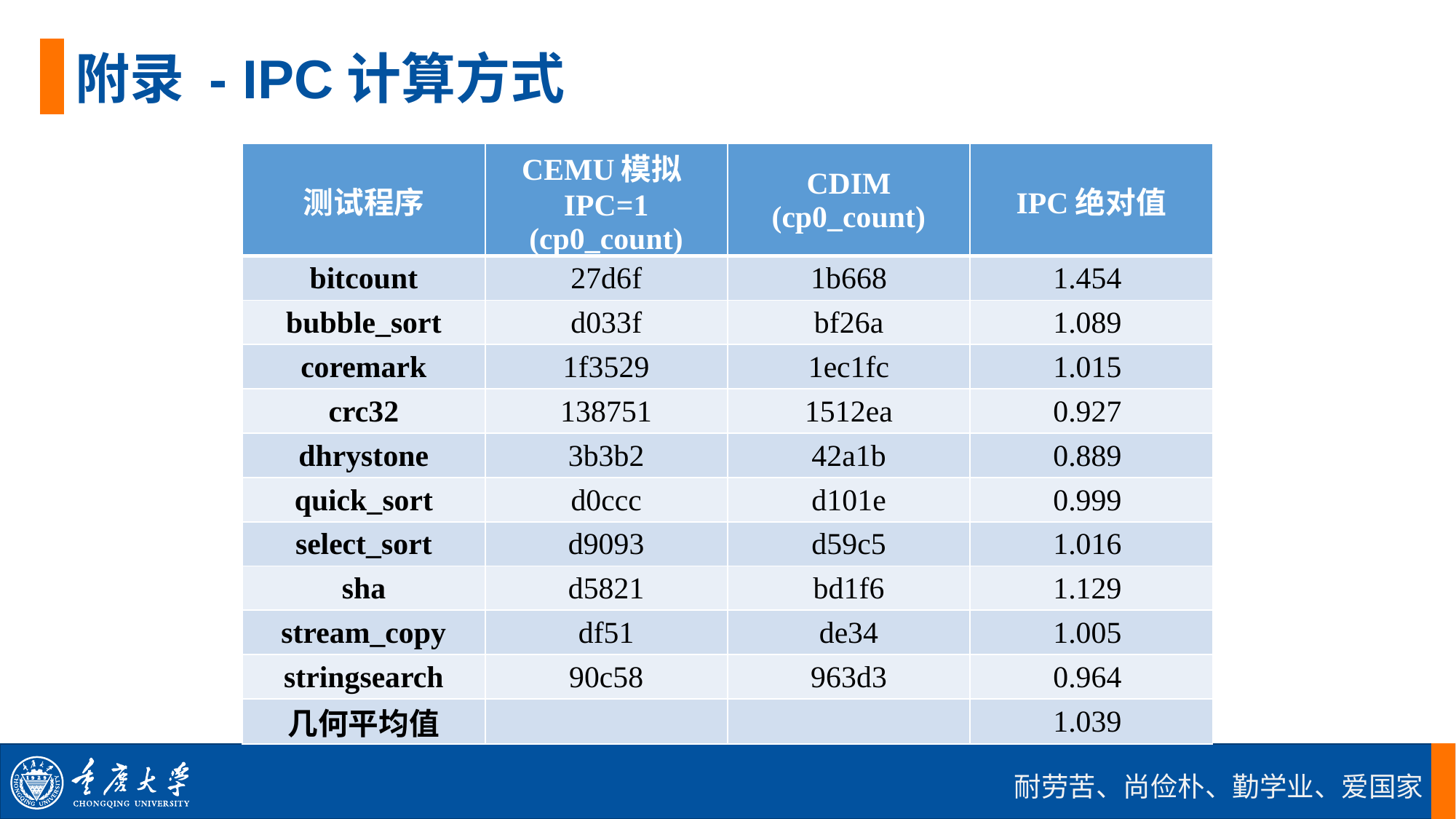

附录 - IPC计算方式
| 测试程序 | CEMU模拟IPC=1 (cp0\_count) | CDIM (cp0\_count) | IPC绝对值 |
| --- | --- | --- | --- |
| bitcount | 27d6f | 1b668 | 1.454 |
| bubble\_sort | d033f | bf26a | 1.089 |
| coremark | 1f3529 | 1ec1fc | 1.015 |
| crc32 | 138751 | 1512ea | 0.927 |
| dhrystone | 3b3b2 | 42a1b | 0.889 |
| quick\_sort | d0ccc | d101e | 0.999 |
| select\_sort | d9093 | d59c5 | 1.016 |
| sha | d5821 | bd1f6 | 1.129 |
| stream\_copy | df51 | de34 | 1.005 |
| stringsearch | 90c58 | 963d3 | 0.964 |
| 几何平均值 |  |  | 1.039 |